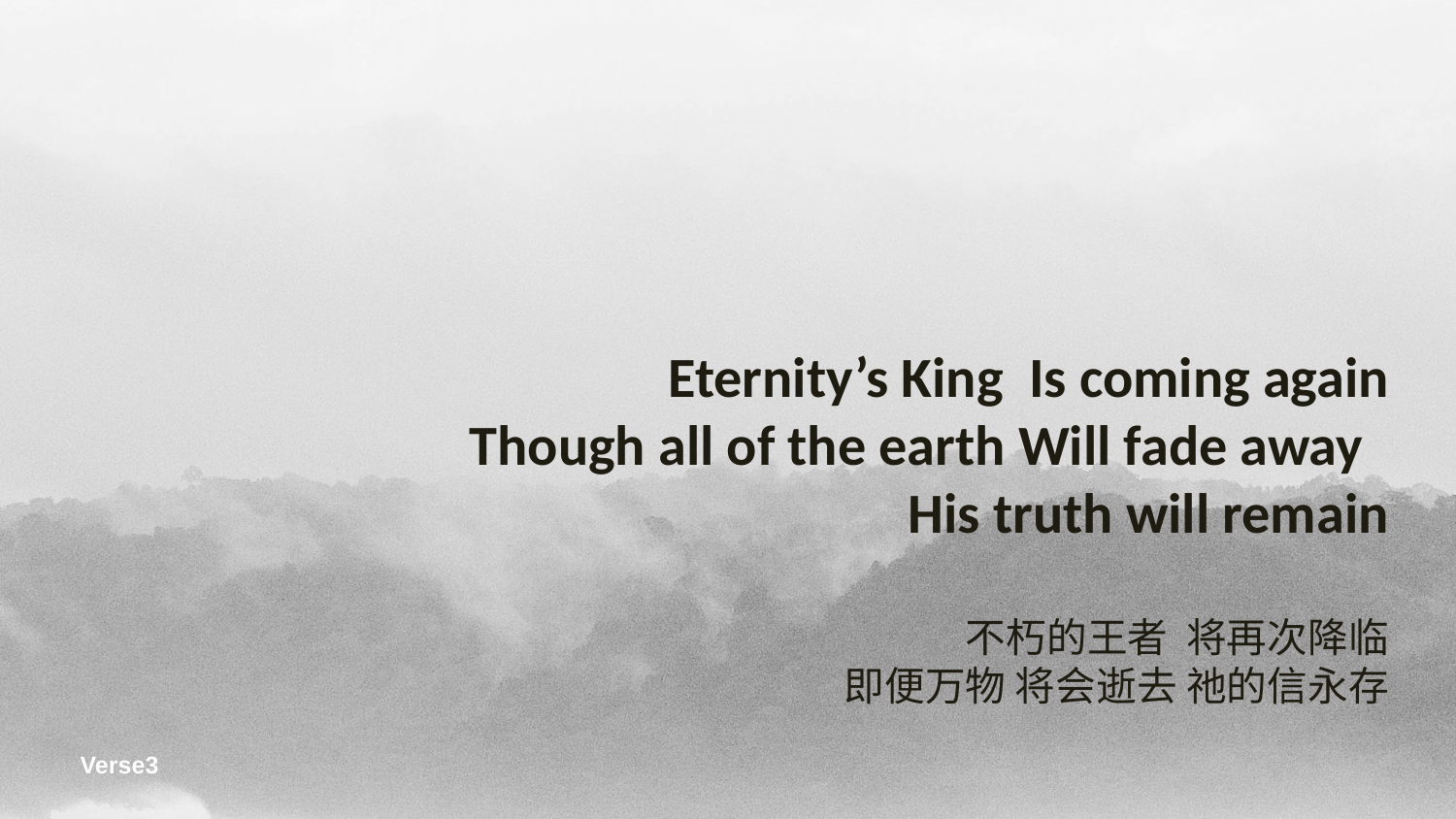

Eternity’s King  Is coming again
Though all of the earth Will fade away
His truth will remain

不朽的王者  将再次降临
即便万物 将会逝去 祂的信永存

Verse3